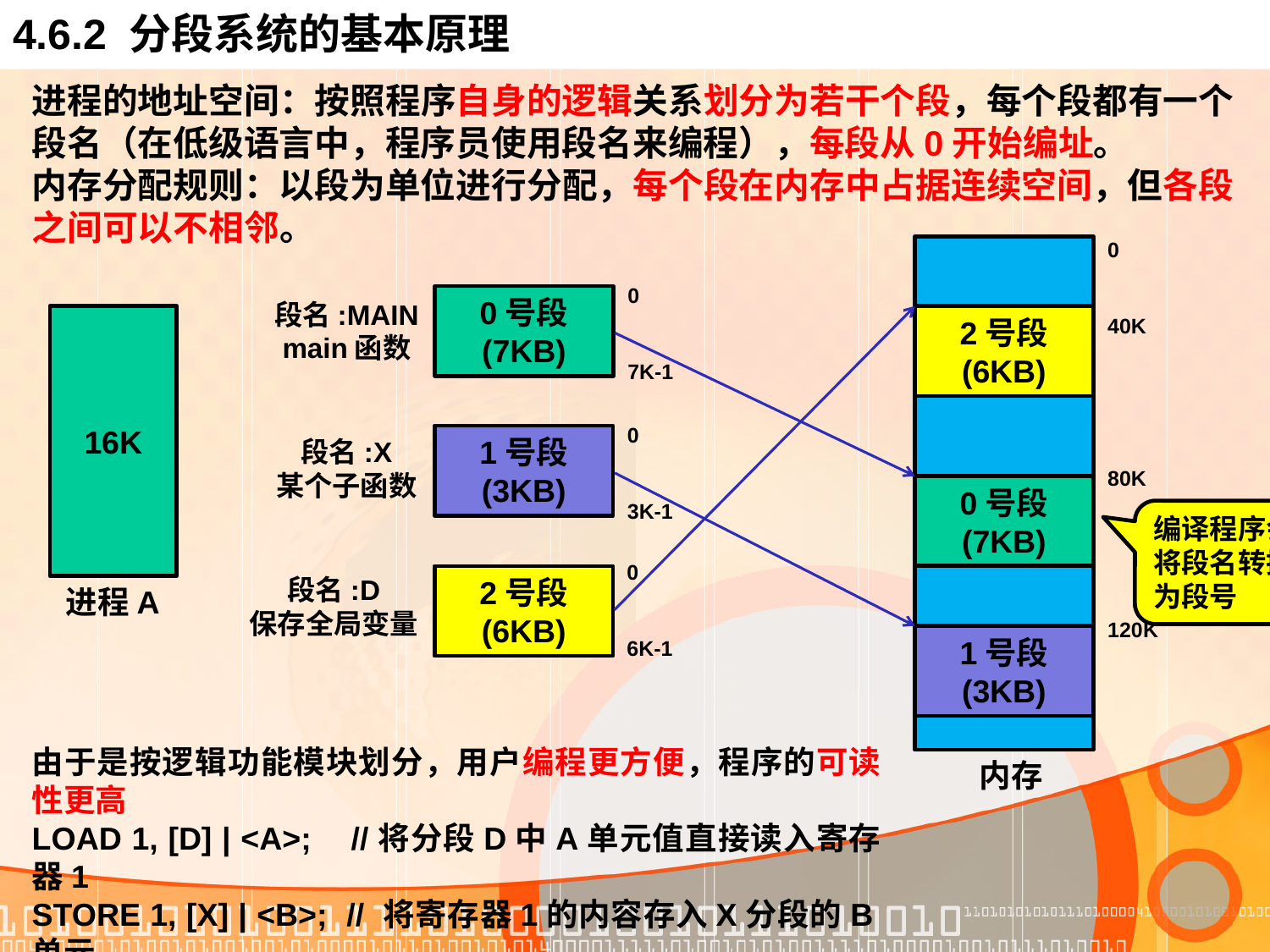

# 4.6.2 分段系统的基本原理
进程的地址空间：按照程序自身的逻辑关系划分为若干个段，每个段都有一个段名（在低级语言中，程序员使用段名来编程），每段从0开始编址。
内存分配规则：以段为单位进行分配，每个段在内存中占据连续空间，但各段之间可以不相邻。
0

40K

80K

120K

0

7K-1
0号段
(7KB)
段名:MAIN
main函数
16K
2号段
(6KB)
0

3K-1
1号段
(3KB)
段名:X
某个子函数
0号段
(7KB)
编译程序会
将段名转换
为段号
0

6K-1
段名:D
保存全局变量
2号段
(6KB)
进程A
1号段
(3KB)
由于是按逻辑功能模块划分，用户编程更方便，程序的可读性更高
LOAD 1, [D] | <A>;    //将分段D中A单元值直接读入寄存器1
STORE 1, [X] | <B>;  // 将寄存器1的内容存入X分段的B单元
内存